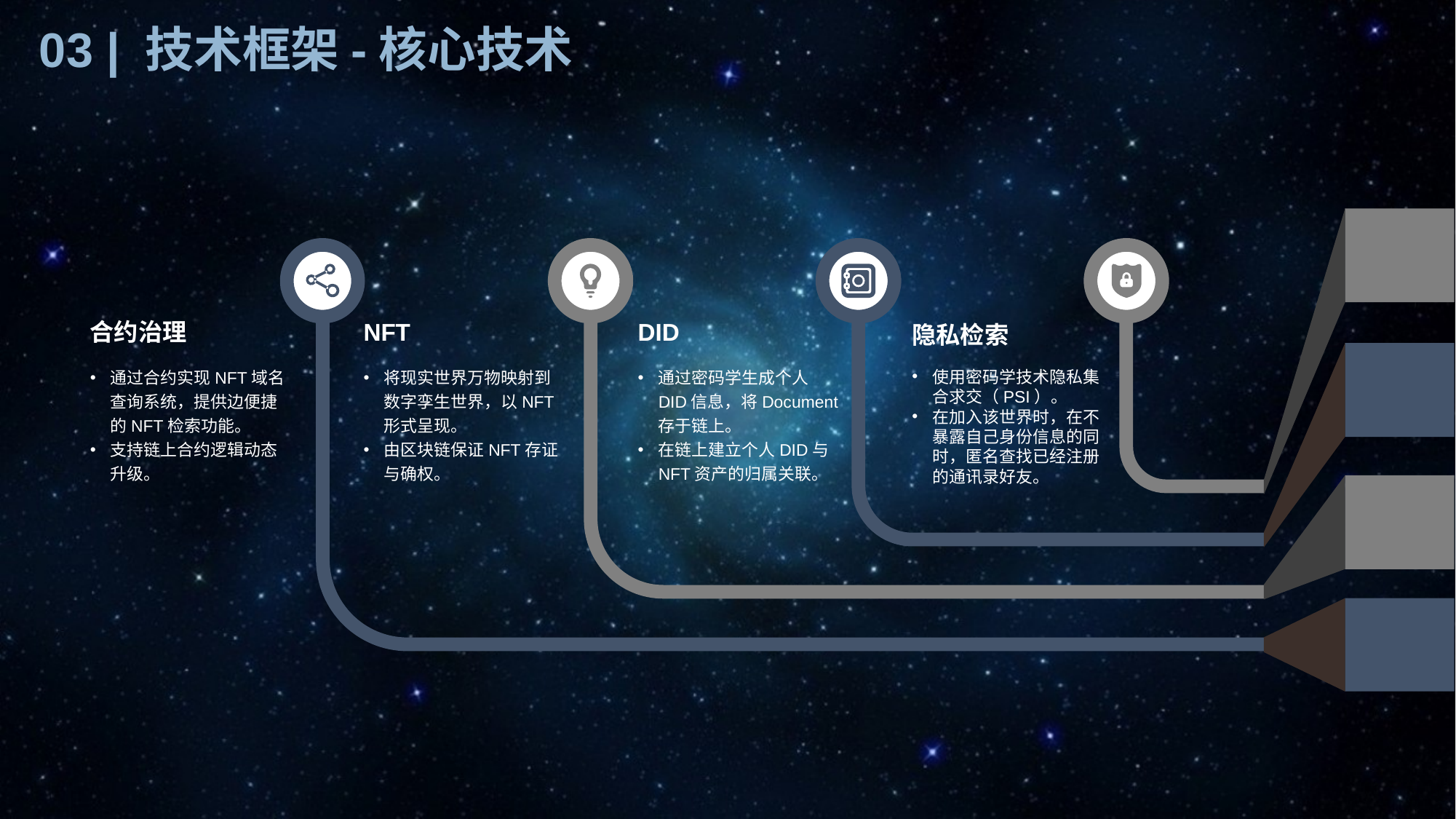

03 | 技术框架-核心技术

合约治理
通过合约实现NFT域名查询系统，提供边便捷的NFT检索功能。
支持链上合约逻辑动态升级。
DID
通过密码学生成个人DID信息，将Document存于链上。
在链上建立个人DID与NFT资产的归属关联。
NFT
将现实世界万物映射到数字孪生世界，以NFT形式呈现。
由区块链保证NFT存证与确权。
隐私检索
使用密码学技术隐私集合求交（PSI）。
在加入该世界时，在不暴露自己身份信息的同时，匿名查找已经注册的通讯录好友。